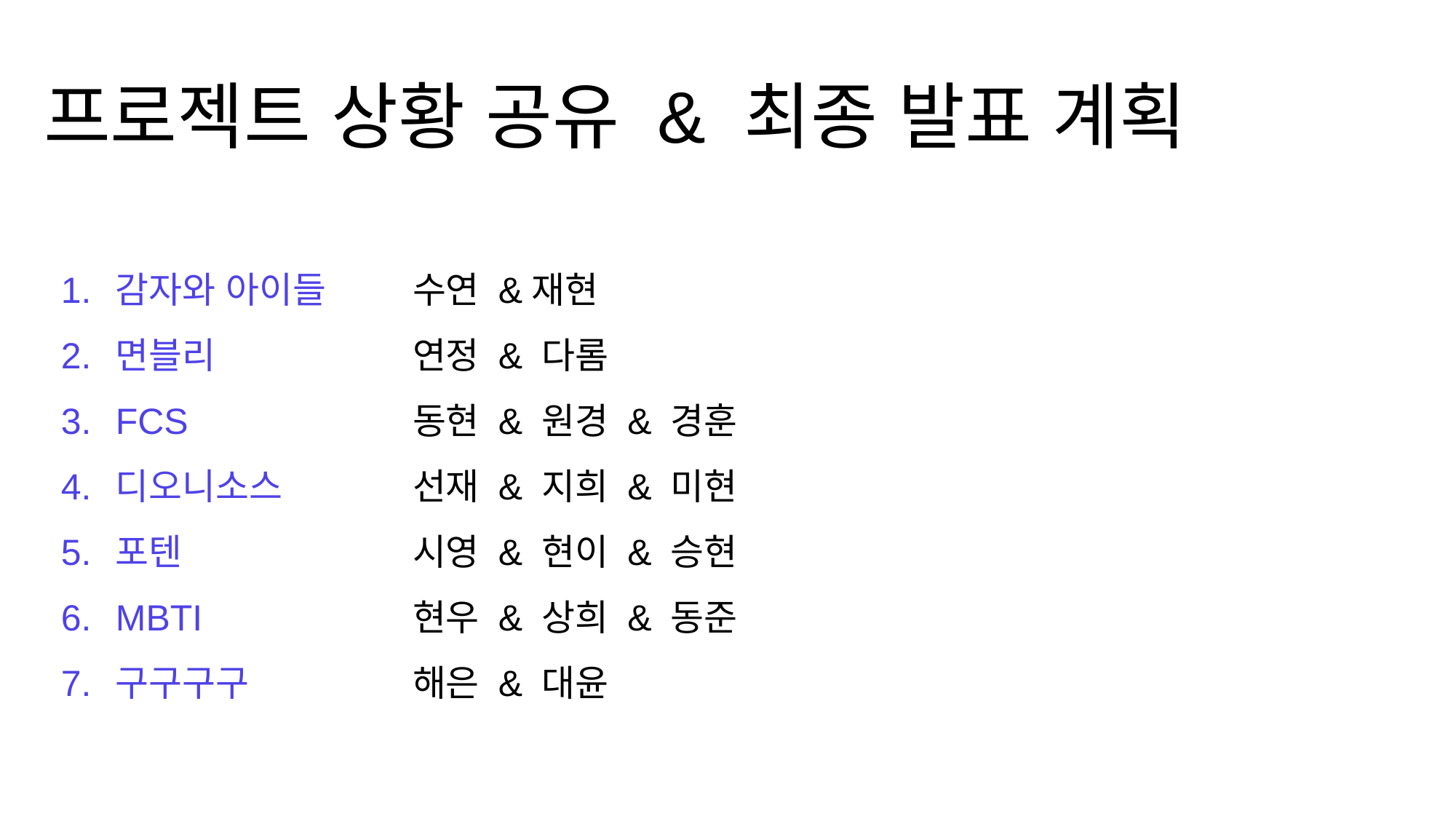

프로젝트 상황 공유 & 최종 발표 계획
감자와 아이들
면블리
FCS
디오니소스
포텐
MBTI
구구구구
수연 &재현
연정 & 다롬
동현 & 원경 & 경훈
선재 & 지희 & 미현
시영 & 현이 & 승현
현우 & 상희 & 동준
해은 & 대윤